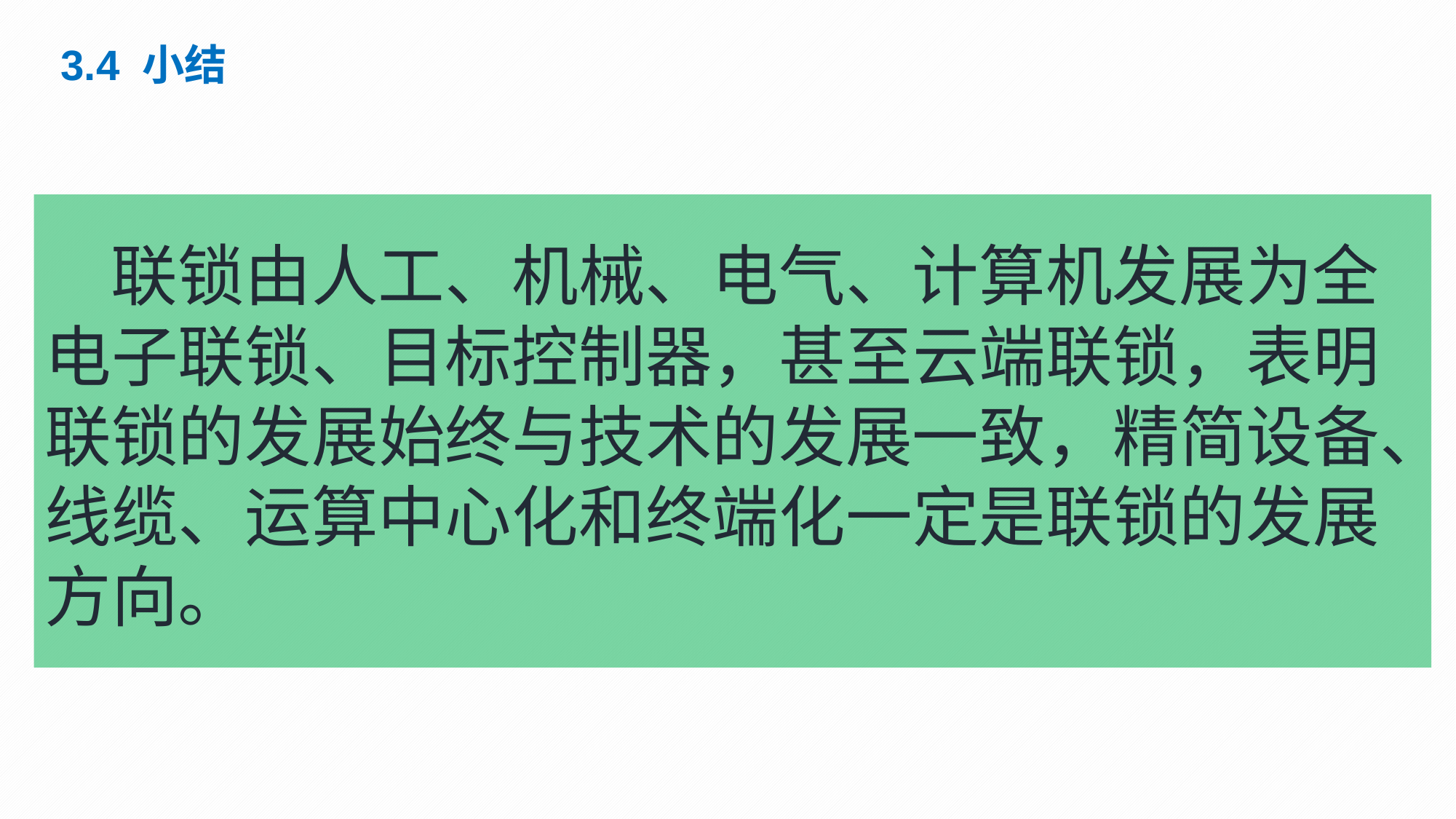

3.4 小结
   联锁由人工、机械、电气、计算机发展为全电子联锁、目标控制器，甚至云端联锁，表明联锁的发展始终与技术的发展一致，精简设备、线缆、运算中心化和终端化一定是联锁的发展方向。